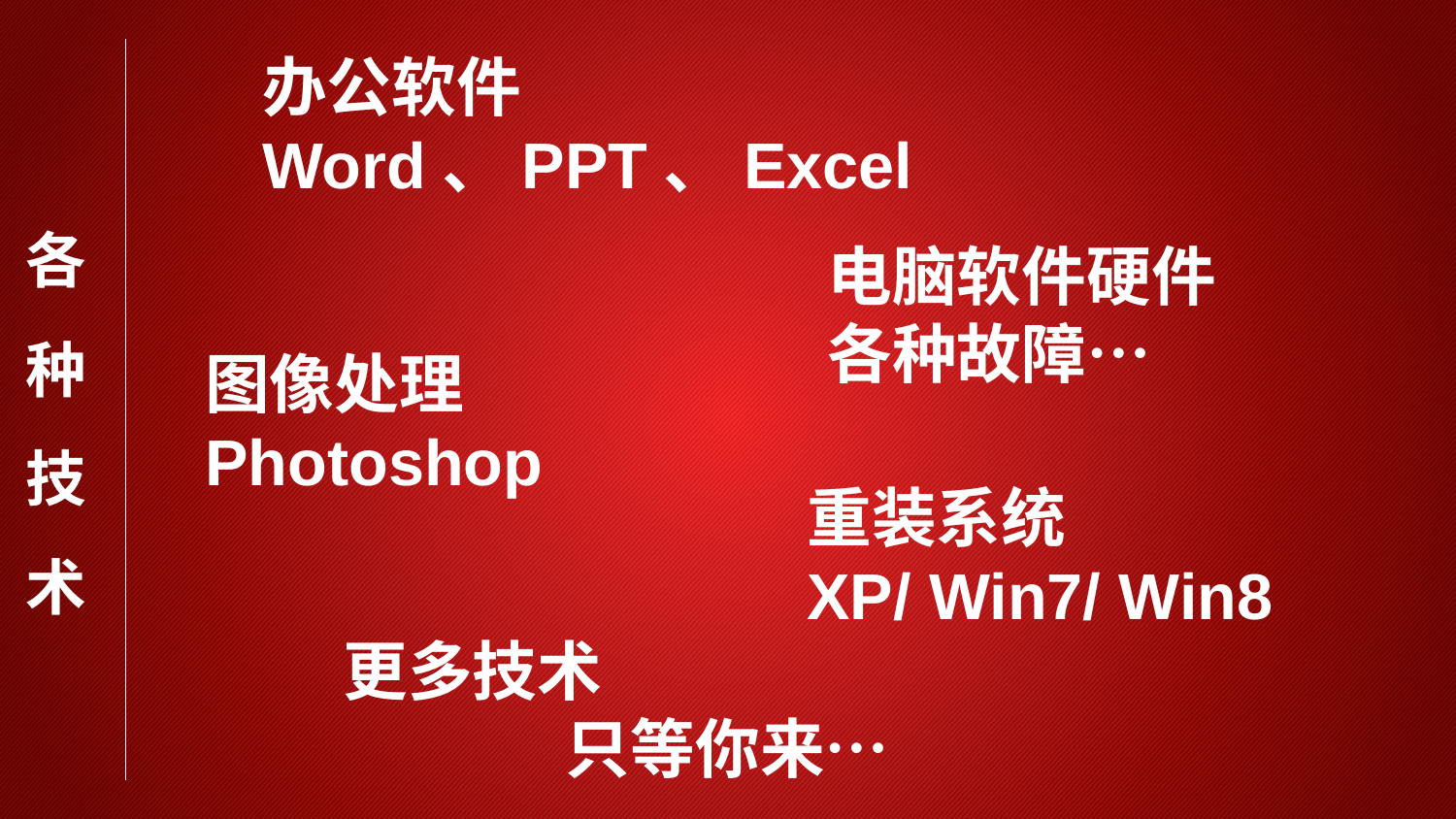

办公软件
Word、PPT、Excel
各种
技术
电脑软件硬件
各种故障…
图像处理Photoshop
重装系统
XP/ Win7/ Win8
更多技术
              只等你来…